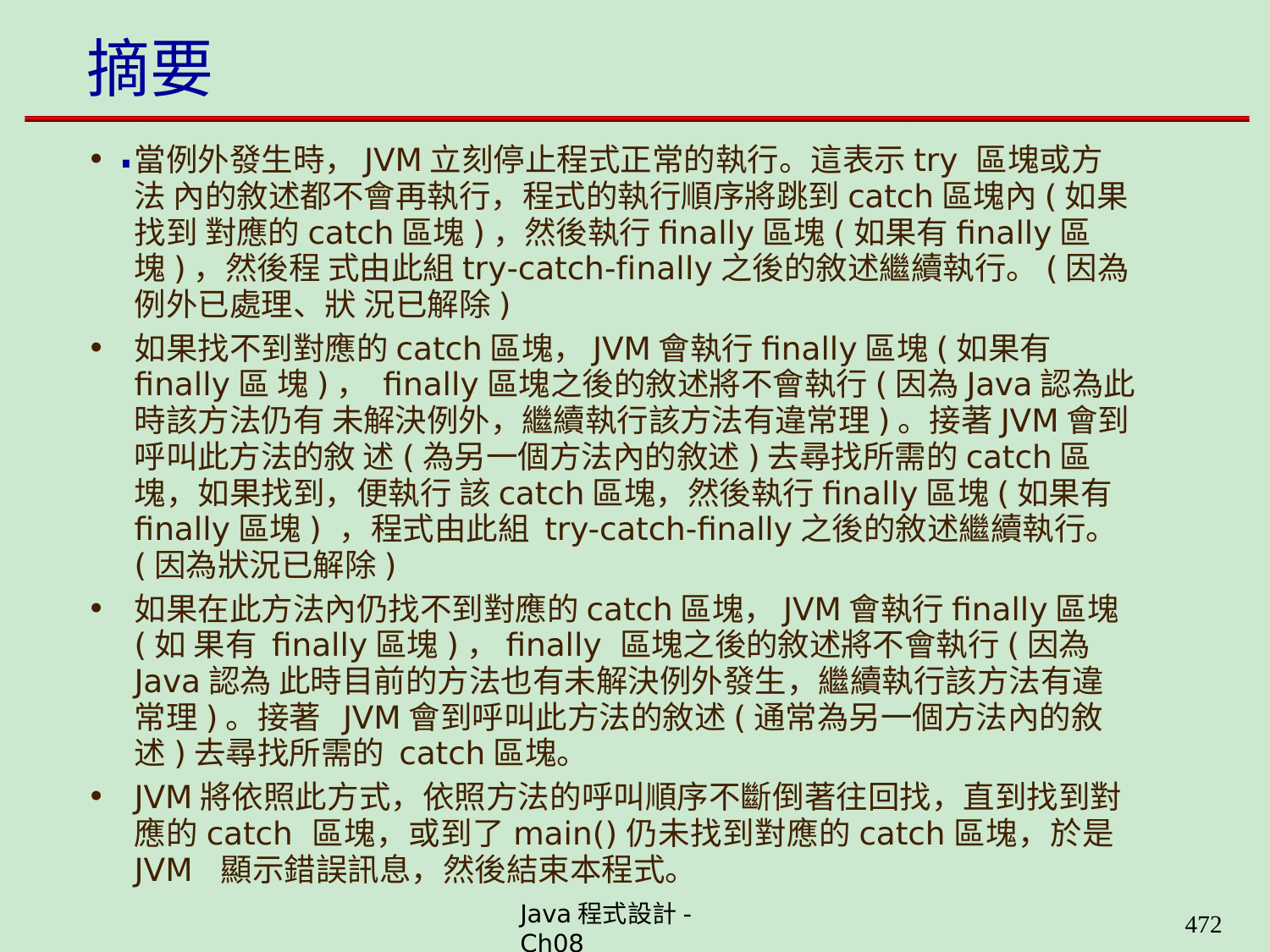

# 摘要 .
當例外發生時，JVM立刻停止程式正常的執行。這表示try 區塊或方法 內的敘述都不會再執行，程式的執行順序將跳到catch區塊內(如果找到 對應的catch區塊)，然後執行finally區塊(如果有finally區塊)，然後程 式由此組try-catch-finally之後的敘述繼續執行。(因為例外已處理、狀 況已解除)
如果找不到對應的catch區塊，JVM會執行finally區塊(如果有finally區 塊)， finally區塊之後的敘述將不會執行(因為Java認為此時該方法仍有 未解決例外，繼續執行該方法有違常理)。接著JVM會到呼叫此方法的敘 述(為另一個方法內的敘述)去尋找所需的catch區塊，如果找到，便執行 該catch區塊，然後執行finally區塊(如果有finally區塊) ，程式由此組 try-catch-finally之後的敘述繼續執行。(因為狀況已解除)
如果在此方法內仍找不到對應的catch區塊，JVM會執行finally區塊(如 果有 finally區塊)，finally 區塊之後的敘述將不會執行(因為Java認為 此時目前的方法也有未解決例外發生，繼續執行該方法有違常理)。接著  JVM會到呼叫此方法的敘述(通常為另一個方法內的敘述)去尋找所需的 catch區塊。
JVM將依照此方式，依照方法的呼叫順序不斷倒著往回找，直到找到對 應的catch 區塊，或到了main()仍未找到對應的catch區塊，於是JVM  顯示錯誤訊息，然後結束本程式。
Java程式設計-Ch08
472